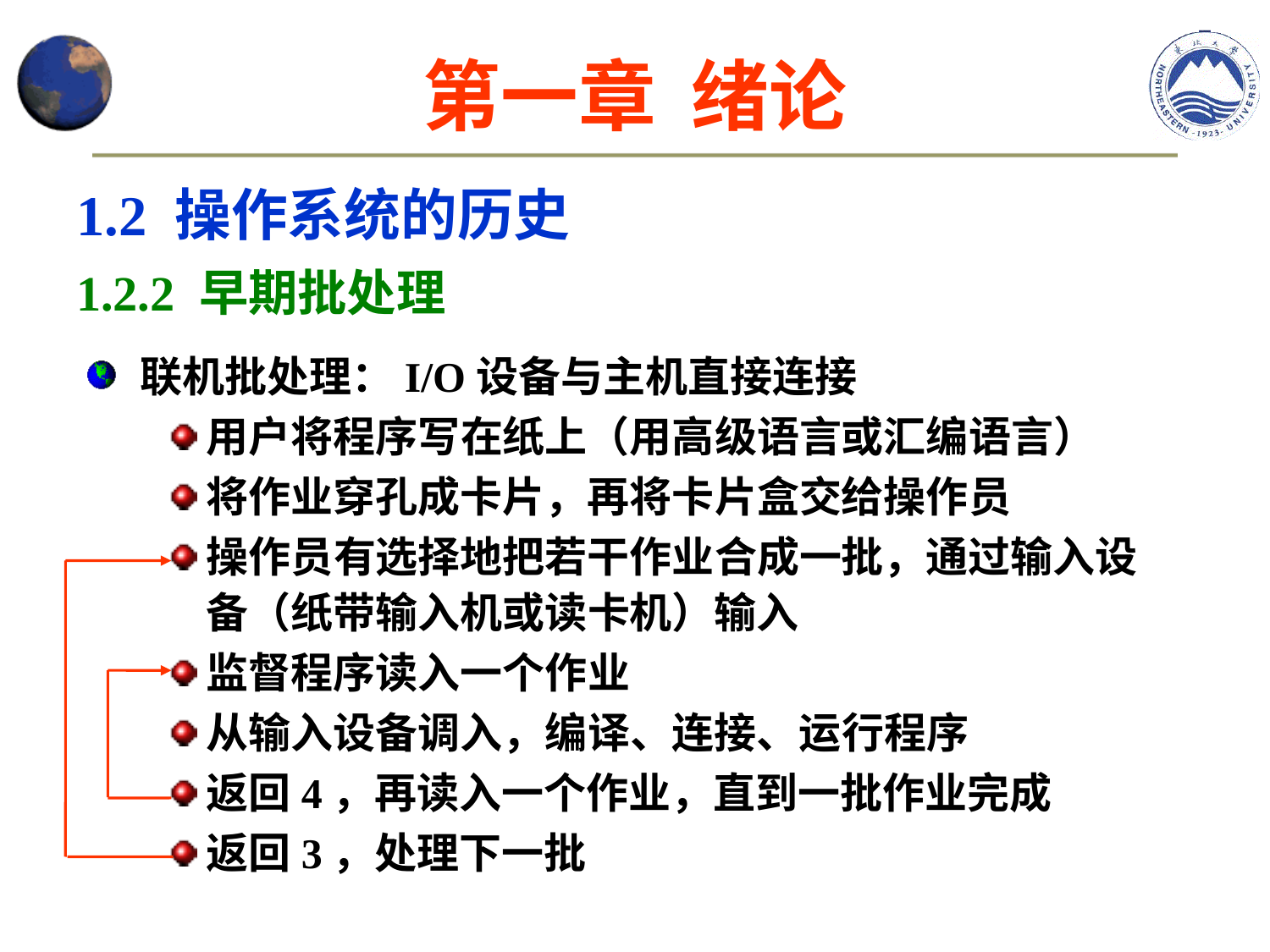

# 第一章  绪论
1.2 操作系统的历史
1.2.2 早期批处理
联机批处理：I/O设备与主机直接连接
用户将程序写在纸上（用高级语言或汇编语言）
将作业穿孔成卡片，再将卡片盒交给操作员
操作员有选择地把若干作业合成一批，通过输入设备（纸带输入机或读卡机）输入
监督程序读入一个作业
从输入设备调入，编译、连接、运行程序
返回4，再读入一个作业，直到一批作业完成
返回3，处理下一批